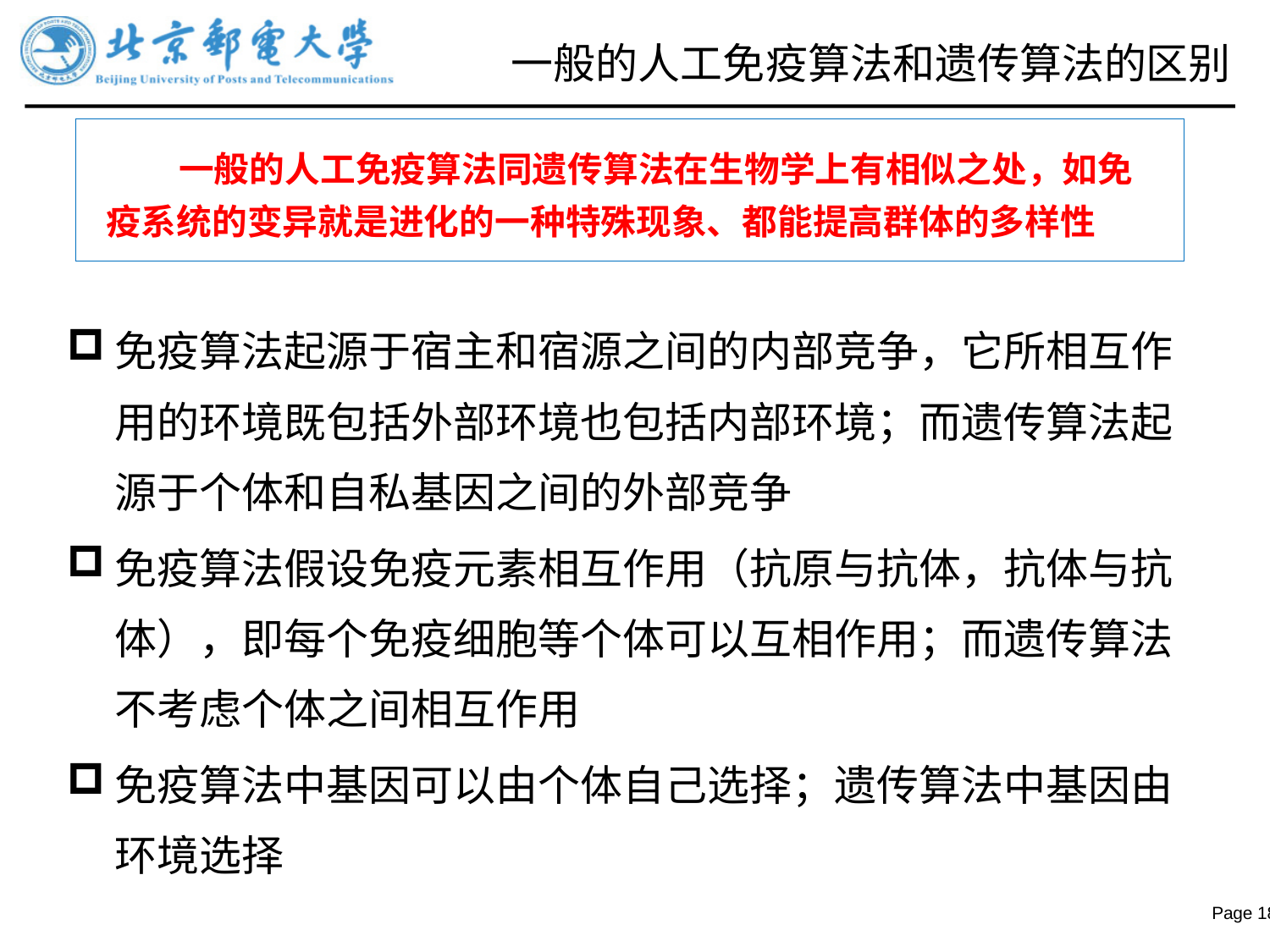

# 一般的人工免疫算法和遗传算法的区别

        一般的人工免疫算法同遗传算法在生物学上有相似之处，如免疫系统的变异就是进化的一种特殊现象、都能提高群体的多样性
免疫算法起源于宿主和宿源之间的内部竞争，它所相互作用的环境既包括外部环境也包括内部环境；而遗传算法起源于个体和自私基因之间的外部竞争
免疫算法假设免疫元素相互作用（抗原与抗体，抗体与抗体），即每个免疫细胞等个体可以互相作用；而遗传算法不考虑个体之间相互作用
免疫算法中基因可以由个体自己选择；遗传算法中基因由环境选择